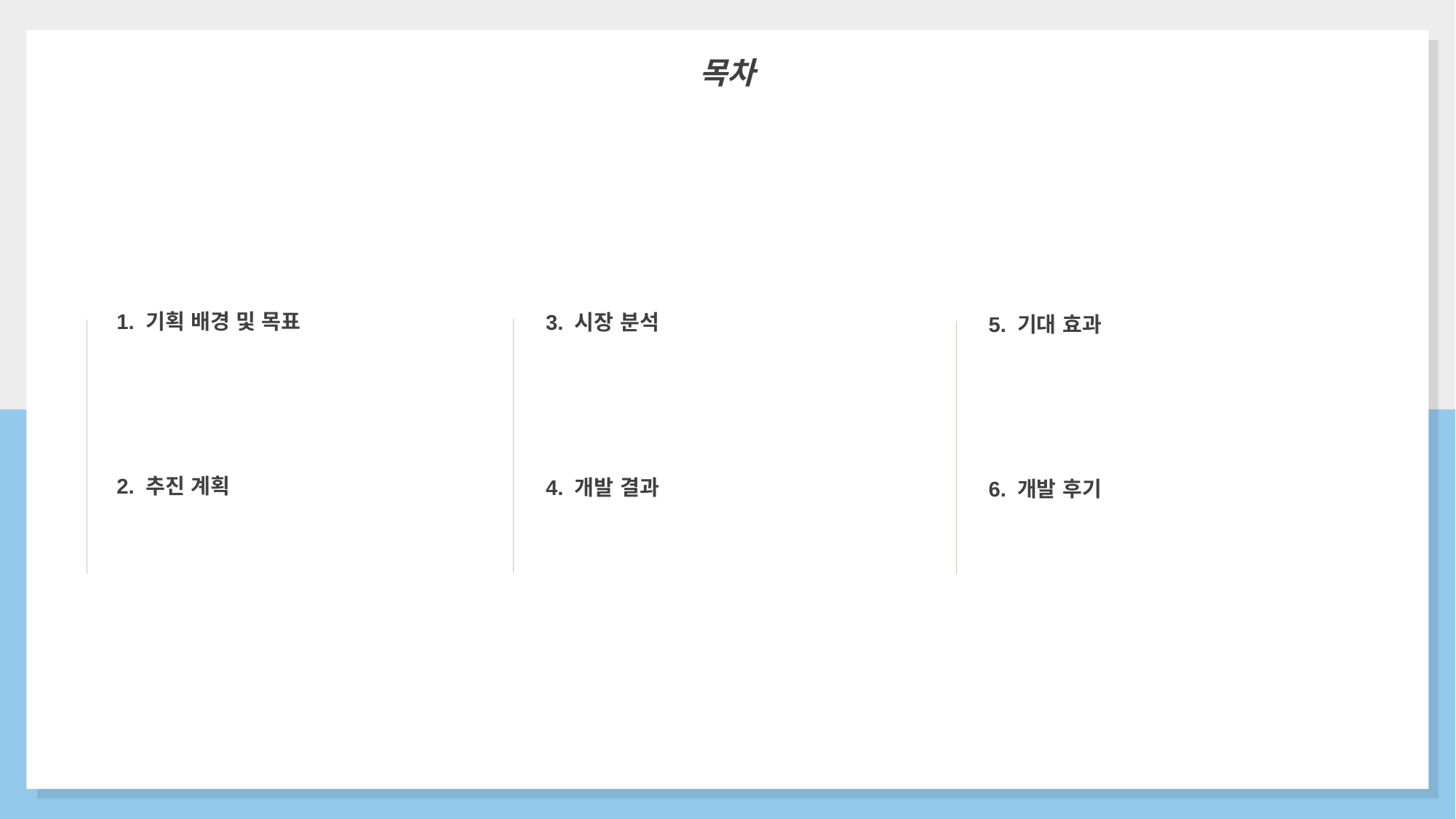

목차
1. 기획 배경 및 목표
3. 시장 분석
5. 기대 효과
2. 추진 계획
4. 개발 결과
6. 개발 후기